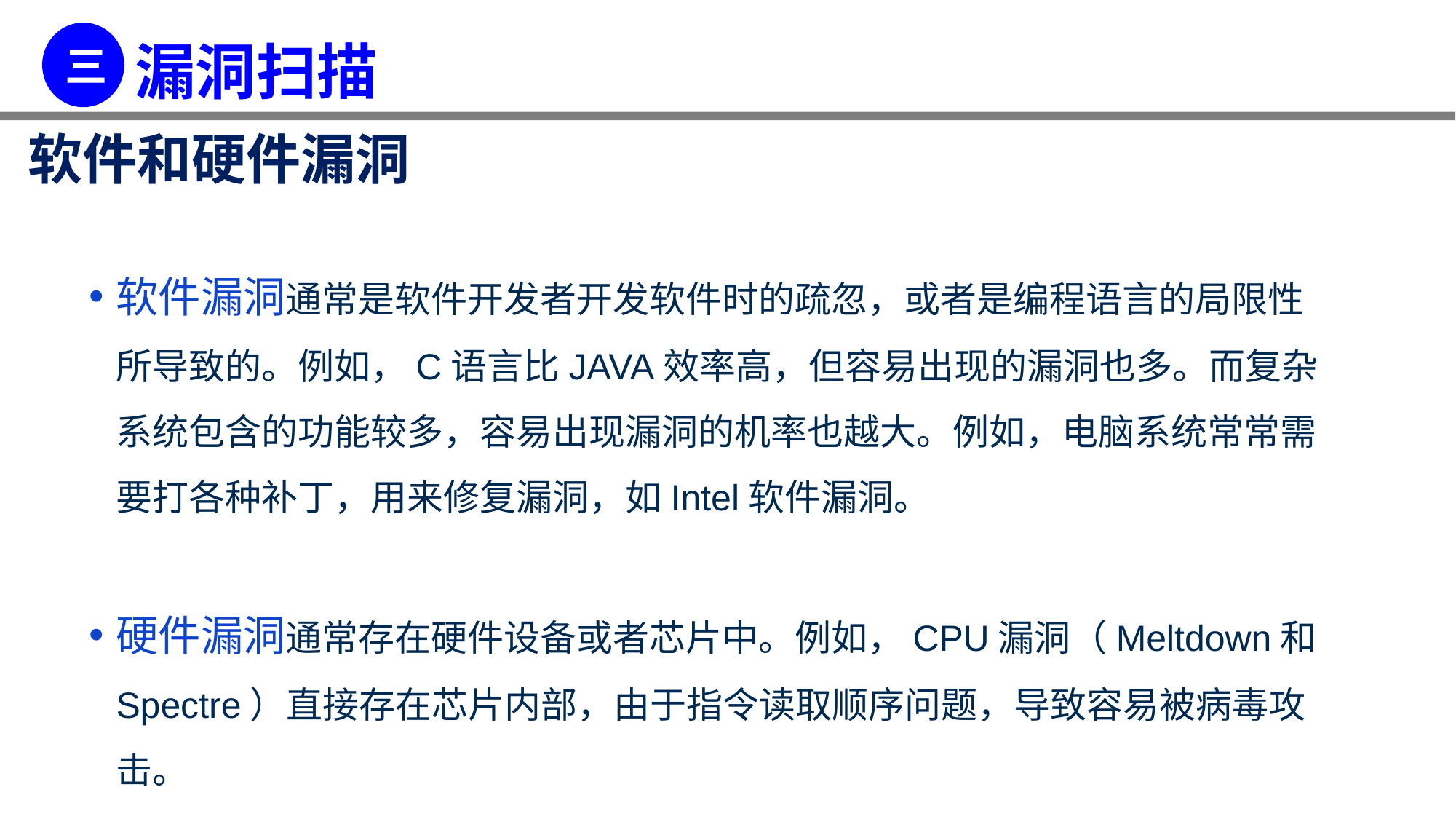

软件和硬件漏洞
软件漏洞通常是软件开发者开发软件时的疏忽，或者是编程语言的局限性所导致的。例如，C语言比JAVA效率高，但容易出现的漏洞也多。而复杂系统包含的功能较多，容易出现漏洞的机率也越大。例如，电脑系统常常需要打各种补丁，用来修复漏洞，如Intel软件漏洞。
硬件漏洞通常存在硬件设备或者芯片中。例如，CPU漏洞（Meltdown和Spectre）直接存在芯片内部，由于指令读取顺序问题，导致容易被病毒攻击。